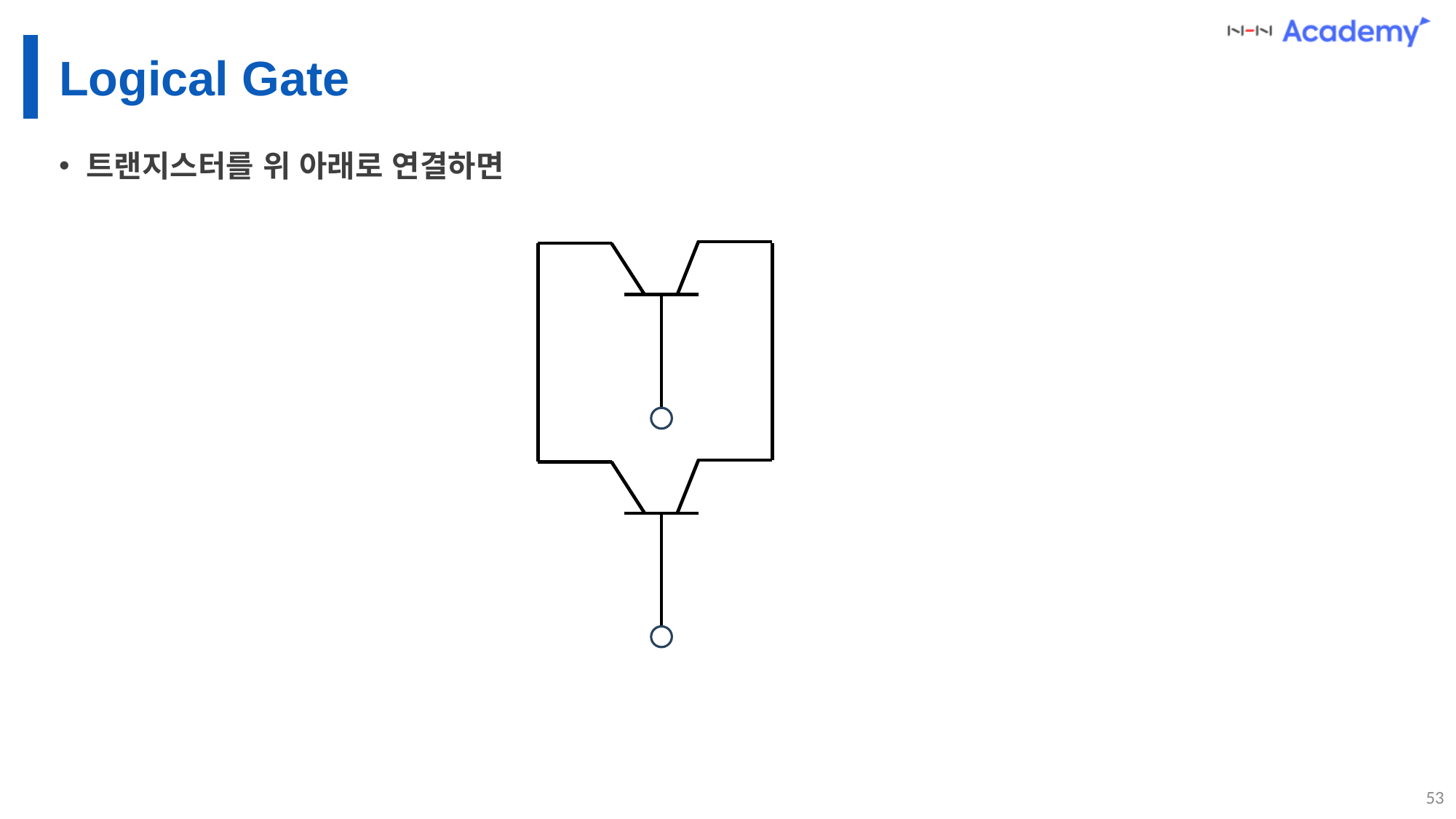

# Logical Gate
트랜지스터를 위 아래로 연결하면

53